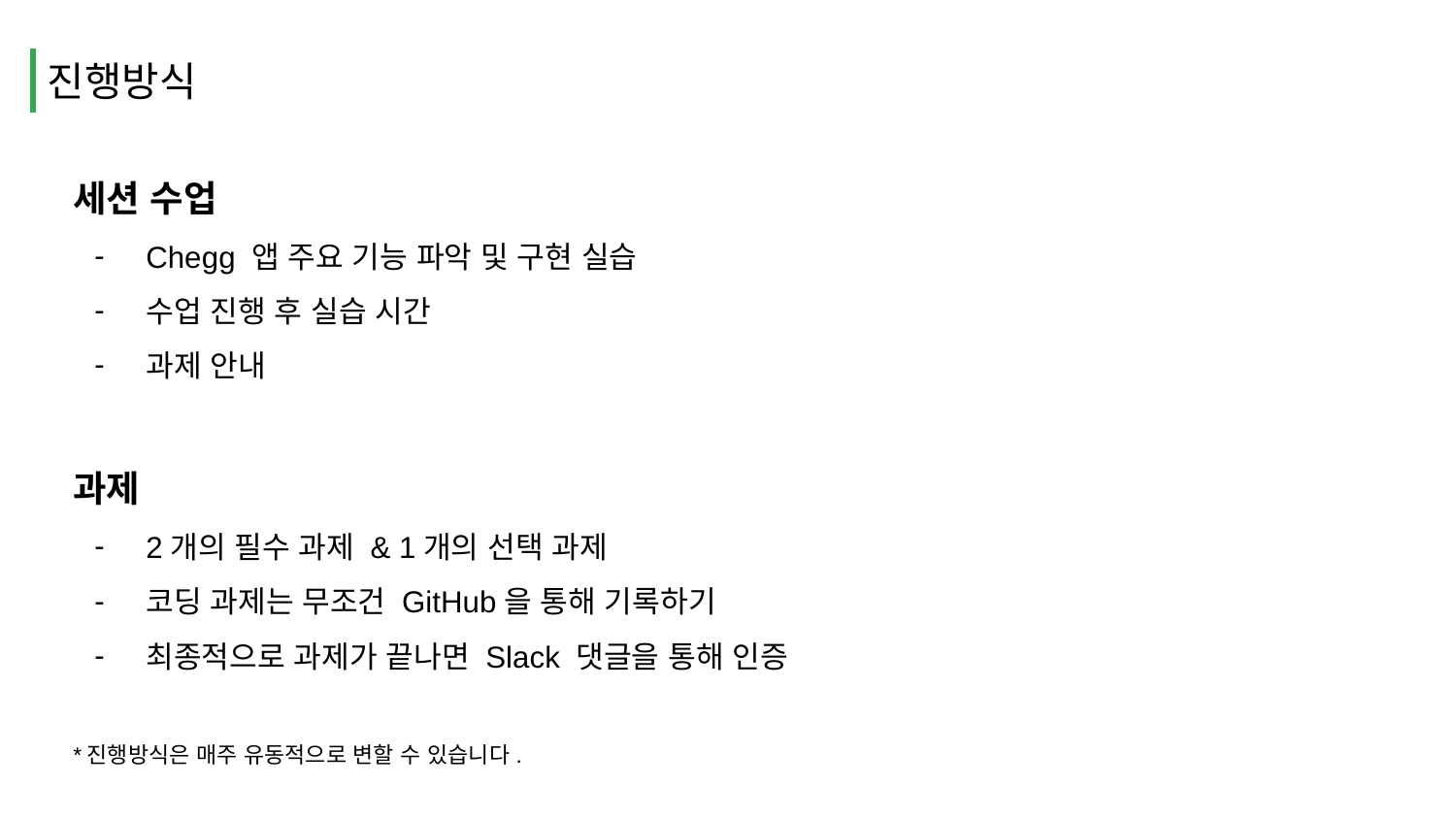

진행방식
세션 수업
Chegg 앱 주요 기능 파악 및 구현 실습
수업 진행 후 실습 시간
과제 안내

과제
2개의 필수 과제 & 1개의 선택 과제
코딩 과제는 무조건 GitHub을 통해 기록하기
최종적으로 과제가 끝나면 Slack 댓글을 통해 인증

*진행방식은 매주 유동적으로 변할 수 있습니다.